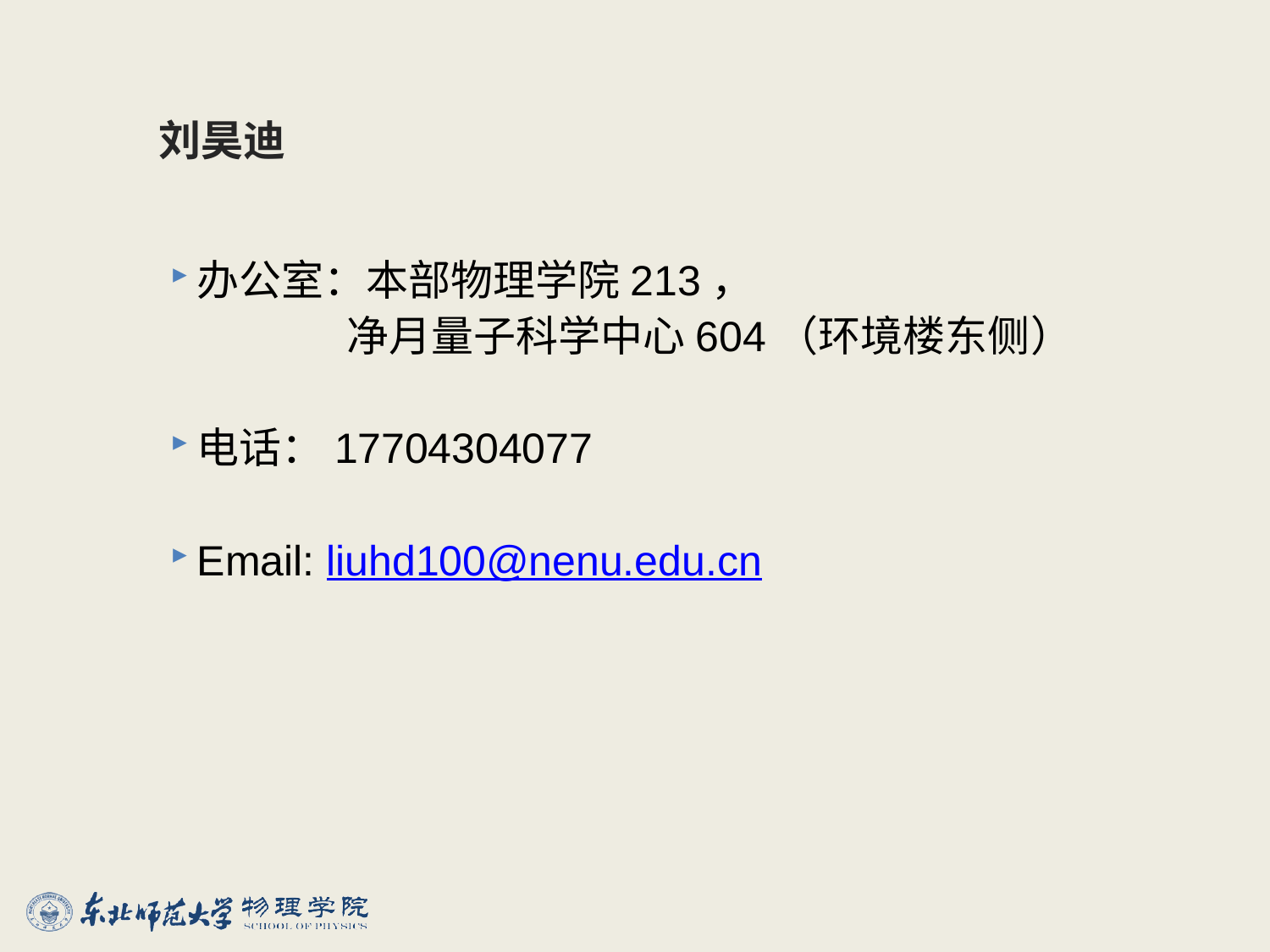

# 刘昊迪
办公室：本部物理学院213，
净月量子科学中心604（环境楼东侧）

电话：17704304077

Email: liuhd100@nenu.edu.cn